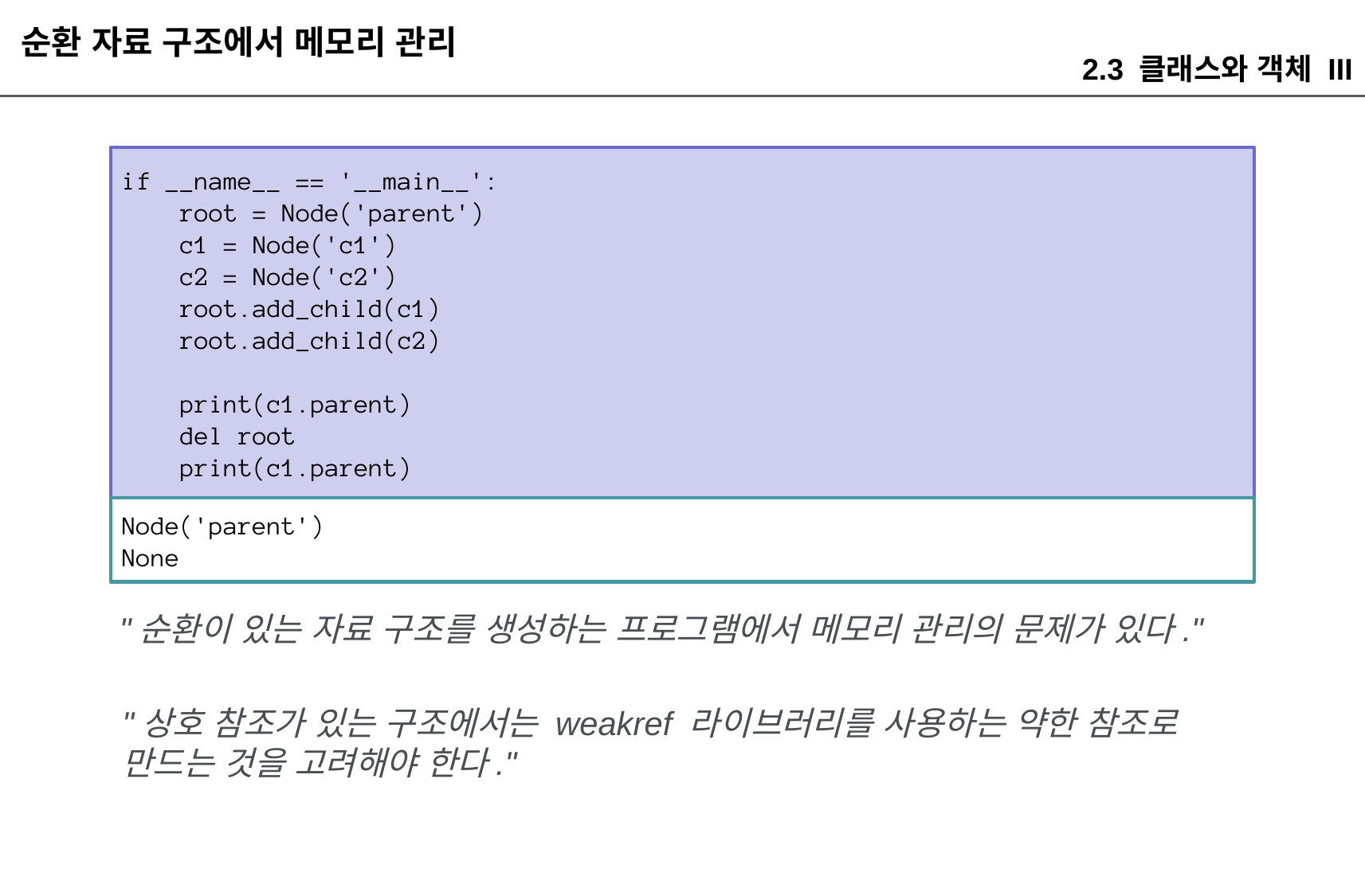

순환 자료 구조에서 메모리 관리
2.3 클래스와 객체 III
if __name__ == '__main__':
    root = Node('parent')
    c1 = Node('c1')
    c2 = Node('c2')
    root.add_child(c1)
    root.add_child(c2)

    print(c1.parent)
    del root
    print(c1.parent)
Node('parent')
None
"순환이 있는 자료 구조를 생성하는 프로그램에서 메모리 관리의 문제가 있다."
"상호 참조가 있는 구조에서는 weakref 라이브러리를 사용하는 약한 참조로 만드는 것을 고려해야 한다."